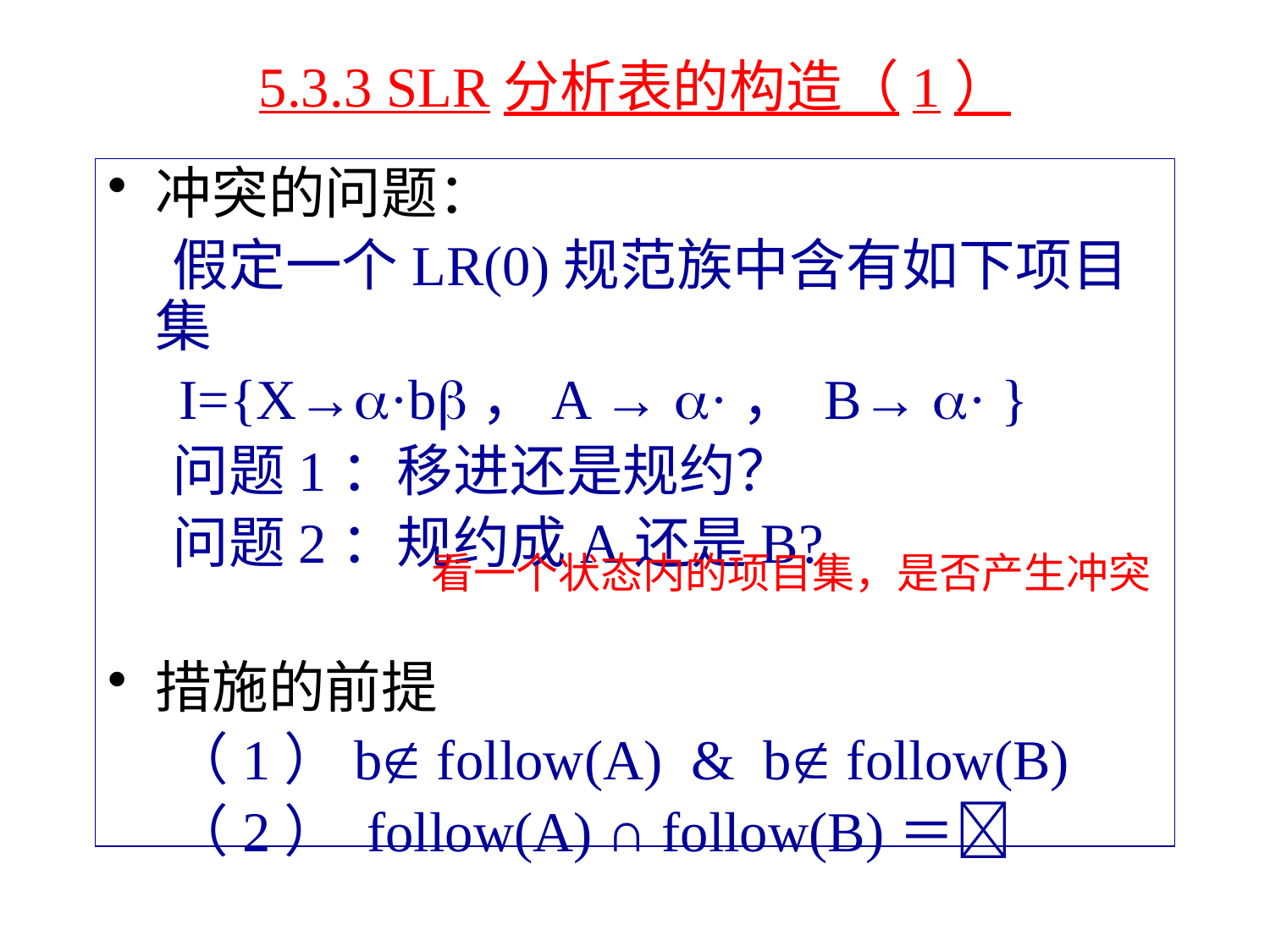

# 5.3.3 SLR分析表的构造（1）
冲突的问题：
    假定一个LR(0)规范族中含有如下项目集
     I={X→α·bβ，A → α·， B→ α· }
    问题1：移进还是规约？
    问题2：规约成A还是B?

措施的前提
    （1）b∉ follow(A)  &  b∉ follow(B)
    （2） follow(A) ∩ follow(B)＝∅
看一个状态内的项目集，是否产生冲突